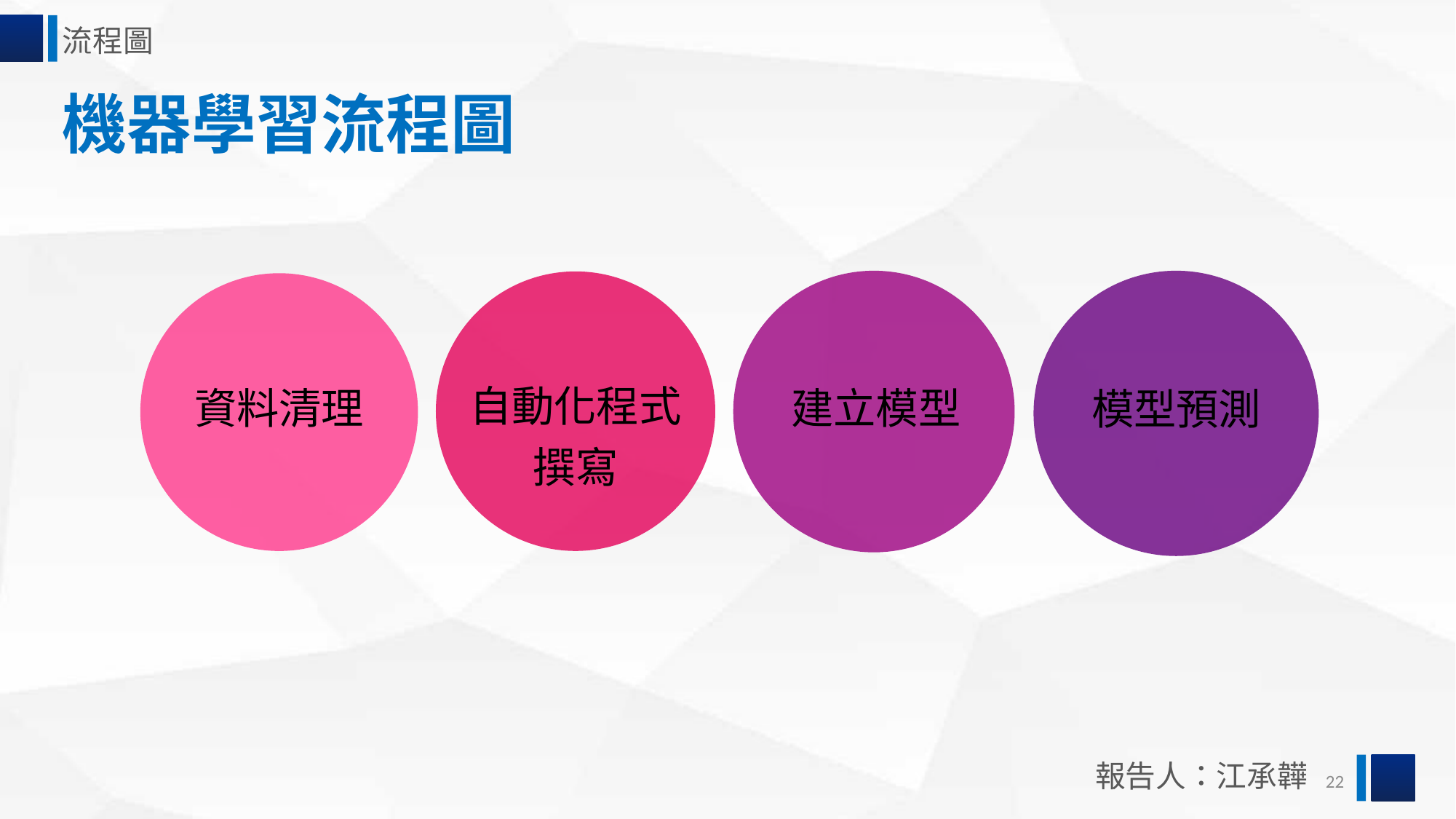

流程圖

機器學習流程圖

自動化程式撰寫
資料清理
建立模型
模型預測
報告人：江承韡

22